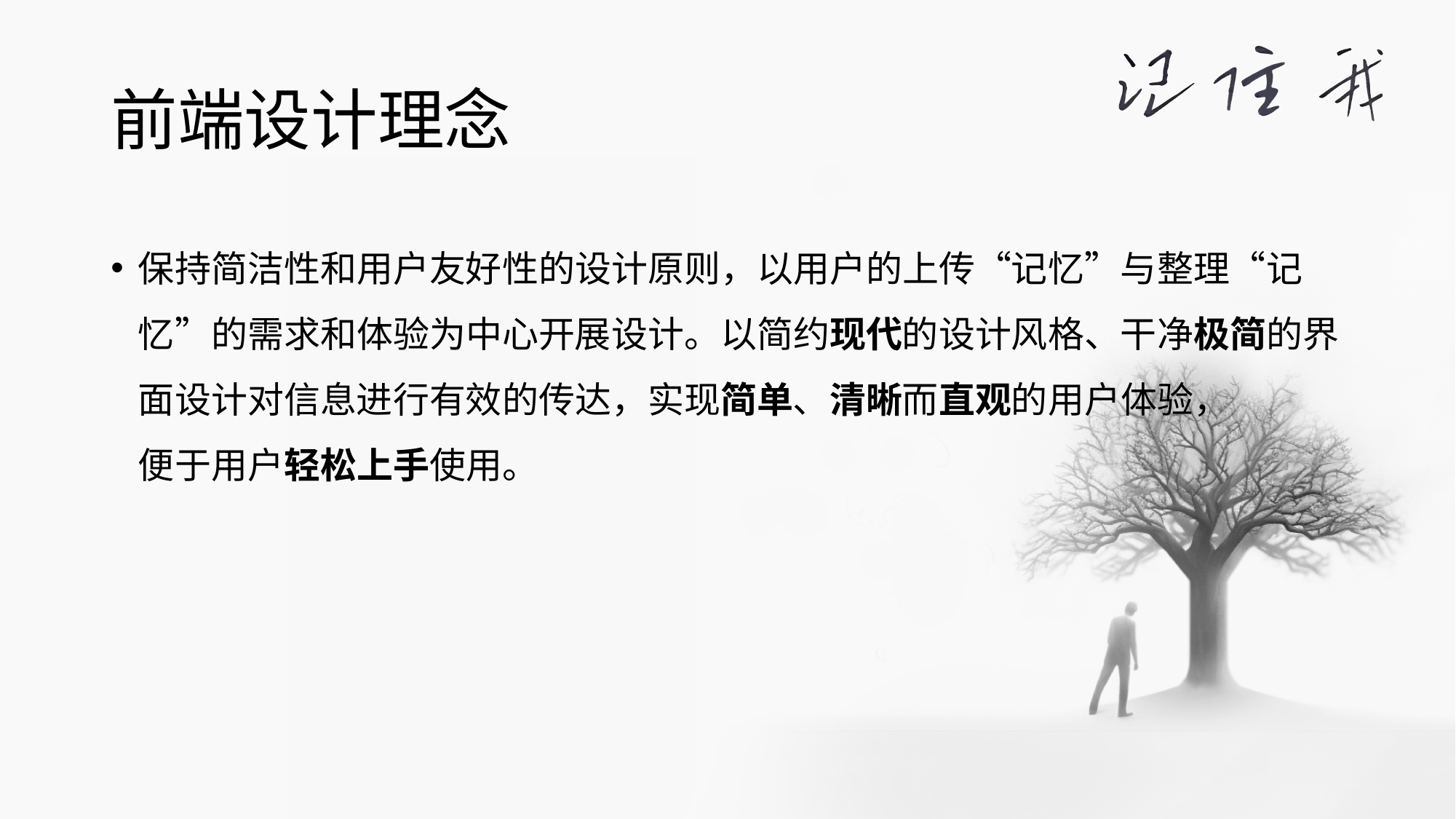

# 前端设计理念
保持简洁性和用户友好性的设计原则，以用户的上传“记忆”与整理“记忆”的需求和体验为中心开展设计。以简约现代的设计风格、干净极简的界面设计对信息进行有效的传达，实现简单、清晰而直观的用户体验，
便于用户轻松上手使用。